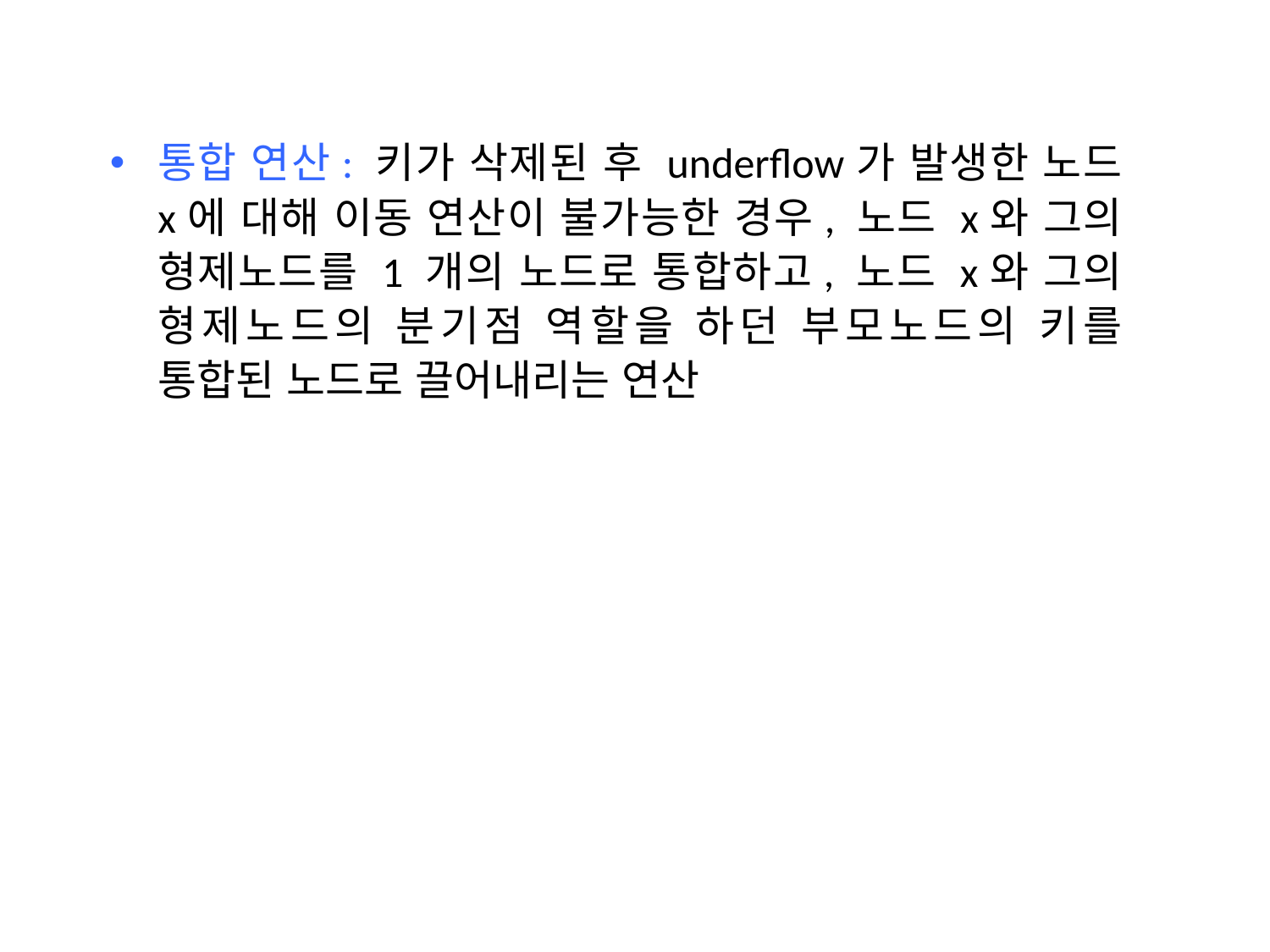

통합 연산: 키가 삭제된 후 underflow가 발생한 노드 x에 대해 이동 연산이 불가능한 경우, 노드 x와 그의 형제노드를 1 개의 노드로 통합하고, 노드 x와 그의 형제노드의 분기점 역할을 하던 부모노드의 키를 통합된 노드로 끌어내리는 연산